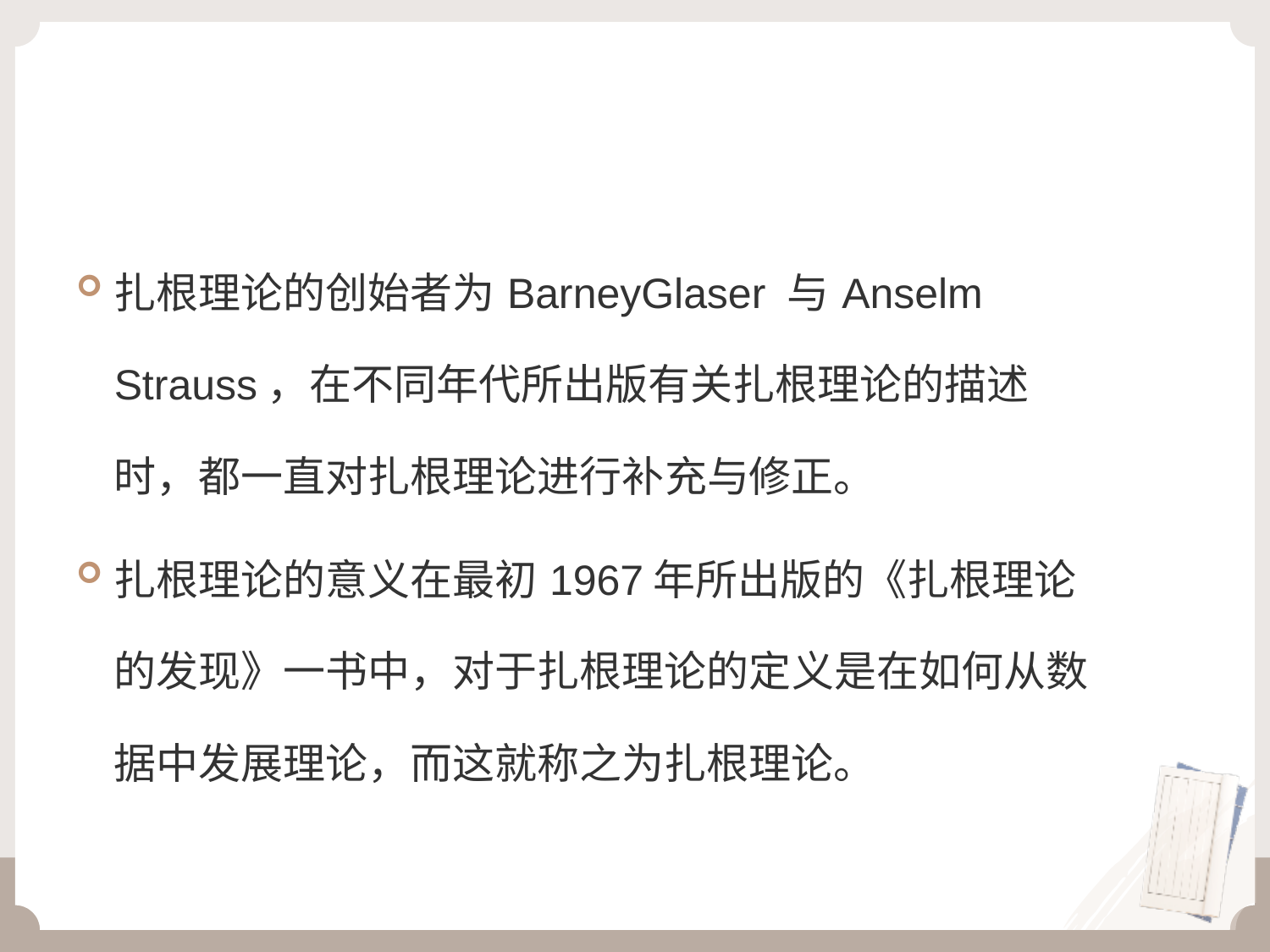

扎根理论的创始者为BarneyGlaser 与Anselm Strauss，在不同年代所出版有关扎根理论的描述时，都一直对扎根理论进行补充与修正。
扎根理论的意义在最初1967年所出版的《扎根理论的发现》一书中，对于扎根理论的定义是在如何从数据中发展理论，而这就称之为扎根理论。